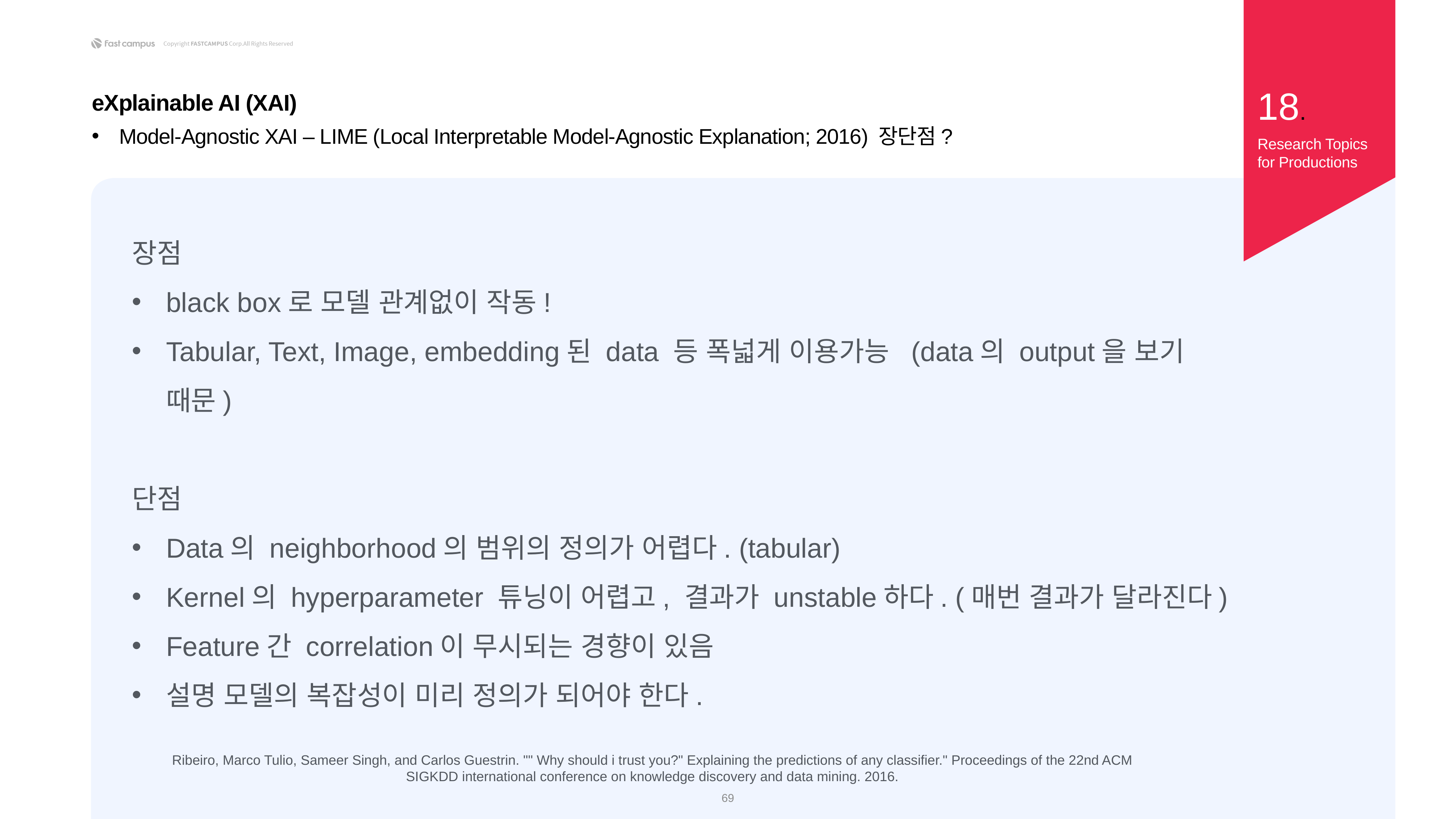

18.
eXplainable AI (XAI)
Model-Agnostic XAI – LIME (Local Interpretable Model-Agnostic Explanation; 2016) 장단점?
Research Topics
for Productions
장점
black box로 모델 관계없이 작동!
Tabular, Text, Image, embedding된 data 등 폭넓게 이용가능  (data의 output을 보기 때문)

단점
Data의 neighborhood의 범위의 정의가 어렵다. (tabular)
Kernel의 hyperparameter 튜닝이 어렵고, 결과가 unstable하다. (매번 결과가 달라진다)
Feature간 correlation이 무시되는 경향이 있음
설명 모델의 복잡성이 미리 정의가 되어야 한다.
Ribeiro, Marco Tulio, Sameer Singh, and Carlos Guestrin. "" Why should i trust you?" Explaining the predictions of any classifier." Proceedings of the 22nd ACM SIGKDD international conference on knowledge discovery and data mining. 2016.
69